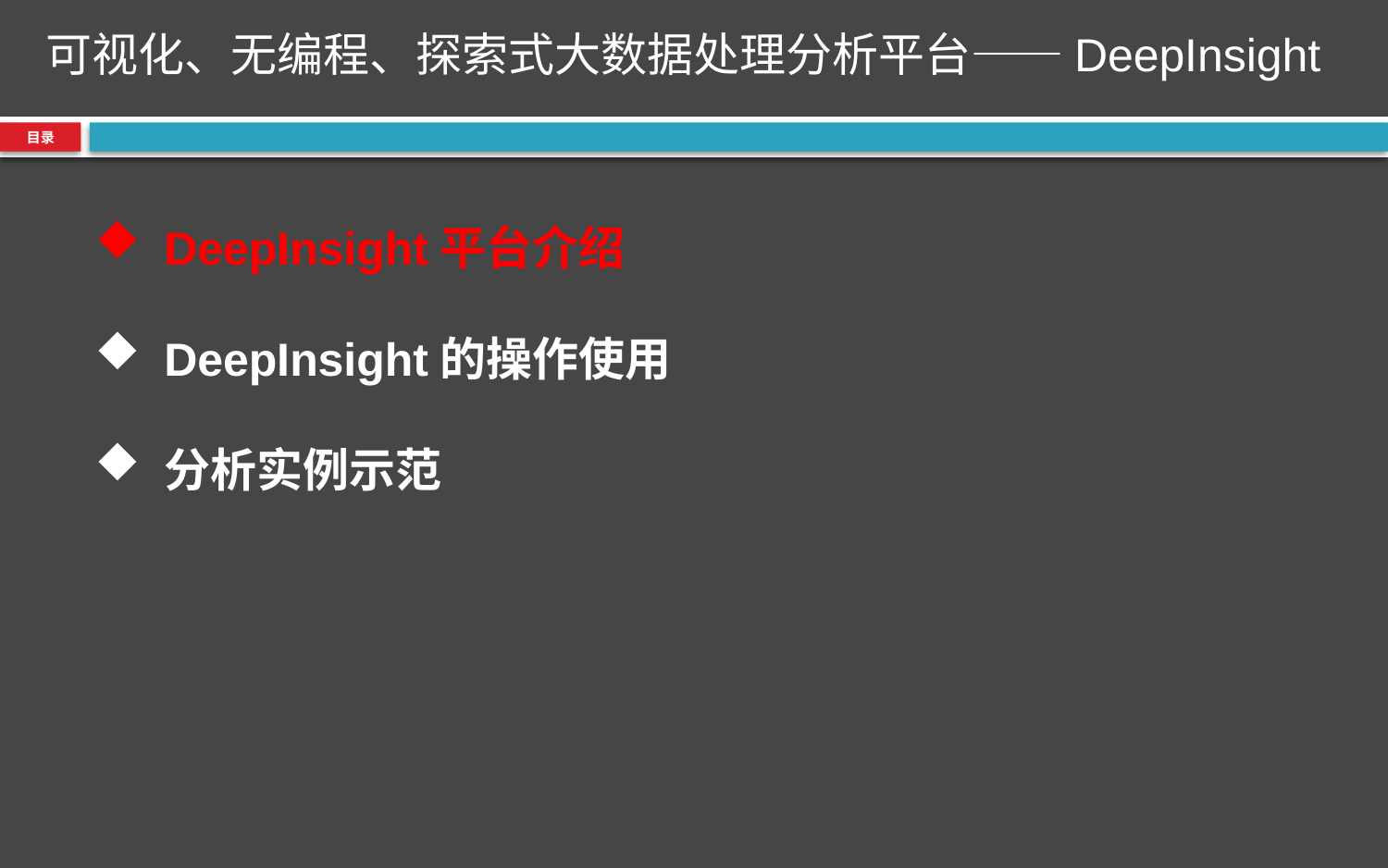

可视化、无编程、探索式大数据处理分析平台——DeepInsight
目录
DeepInsight平台介绍
DeepInsight的操作使用
分析实例示范